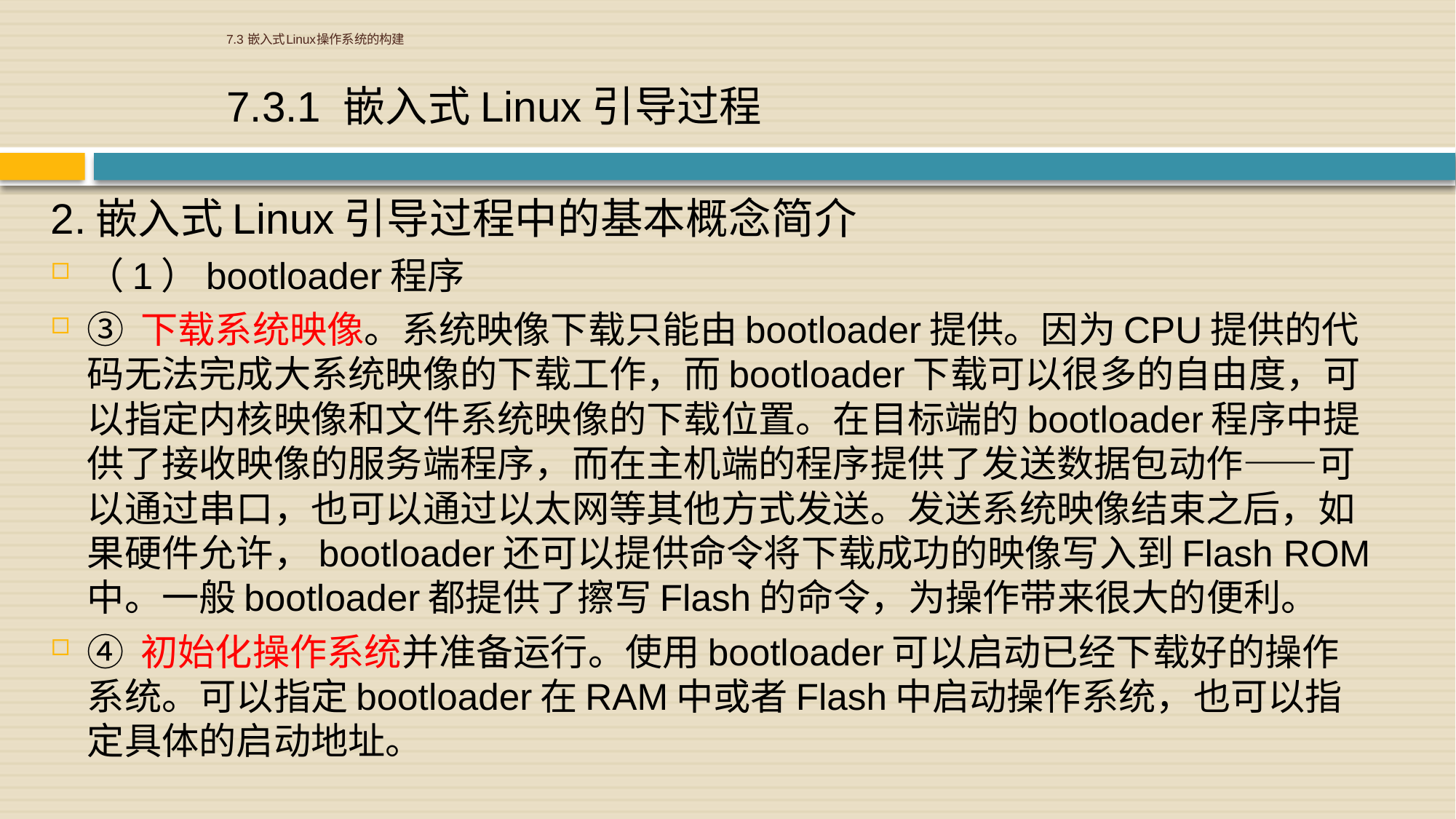

# 7.3 嵌入式Linux操作系统的构建
7.3.1 嵌入式Linux引导过程
2.嵌入式Linux引导过程中的基本概念简介
（1）bootloader程序
③ 下载系统映像。系统映像下载只能由bootloader提供。因为CPU提供的代码无法完成大系统映像的下载工作，而bootloader下载可以很多的自由度，可以指定内核映像和文件系统映像的下载位置。在目标端的bootloader程序中提供了接收映像的服务端程序，而在主机端的程序提供了发送数据包动作——可以通过串口，也可以通过以太网等其他方式发送。发送系统映像结束之后，如果硬件允许，bootloader还可以提供命令将下载成功的映像写入到Flash ROM中。一般bootloader都提供了擦写Flash的命令，为操作带来很大的便利。
④ 初始化操作系统并准备运行。使用bootloader可以启动已经下载好的操作系统。可以指定bootloader在RAM中或者Flash中启动操作系统，也可以指定具体的启动地址。